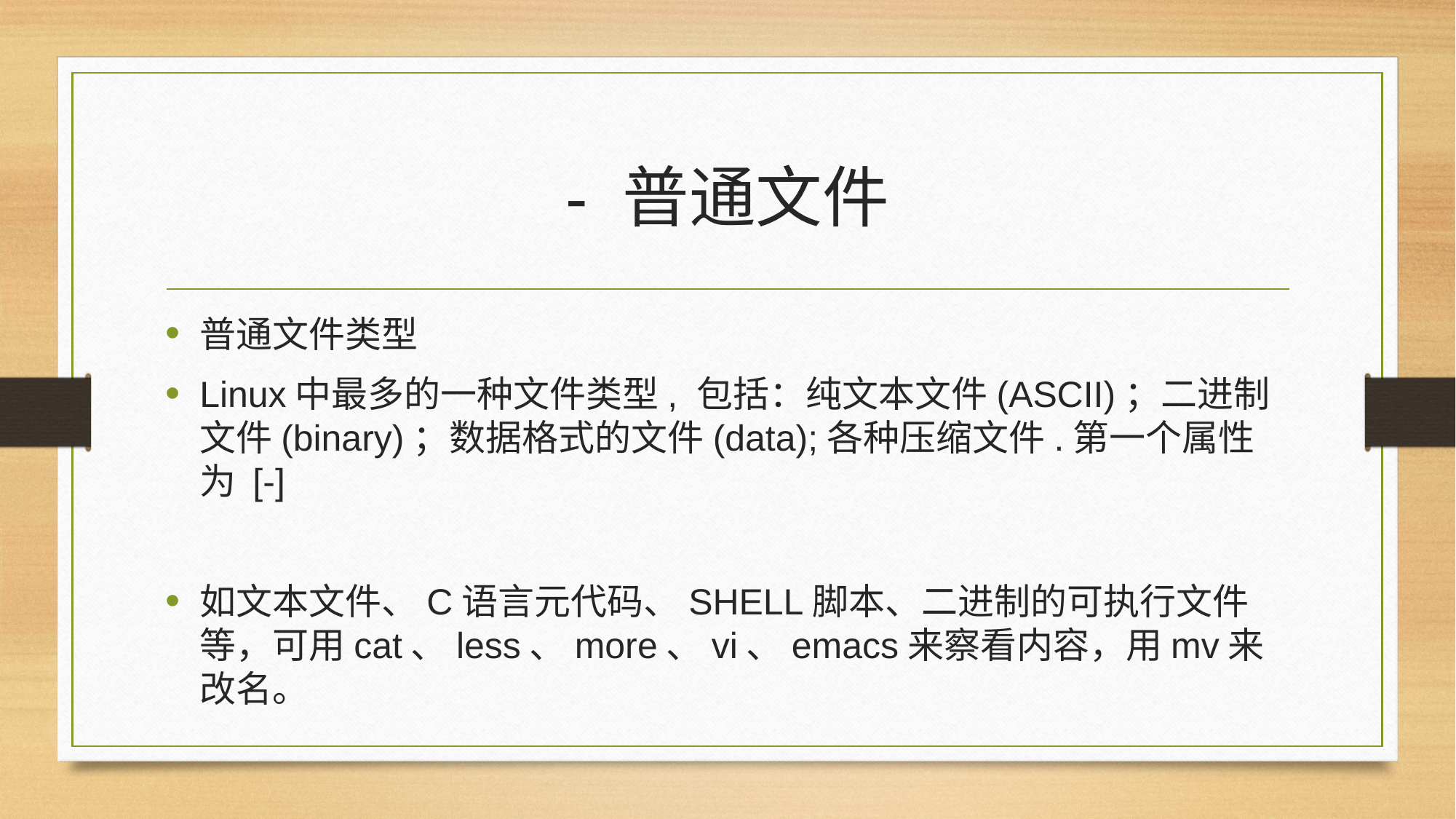

# - 普通文件
普通文件类型
Linux中最多的一种文件类型, 包括：纯文本文件(ASCII)；二进制文件(binary)；数据格式的文件(data);各种压缩文件.第一个属性为 [-]

如文本文件、C语言元代码、SHELL脚本、二进制的可执行文件等，可用cat、less、more、vi、emacs来察看内容，用mv来改名。